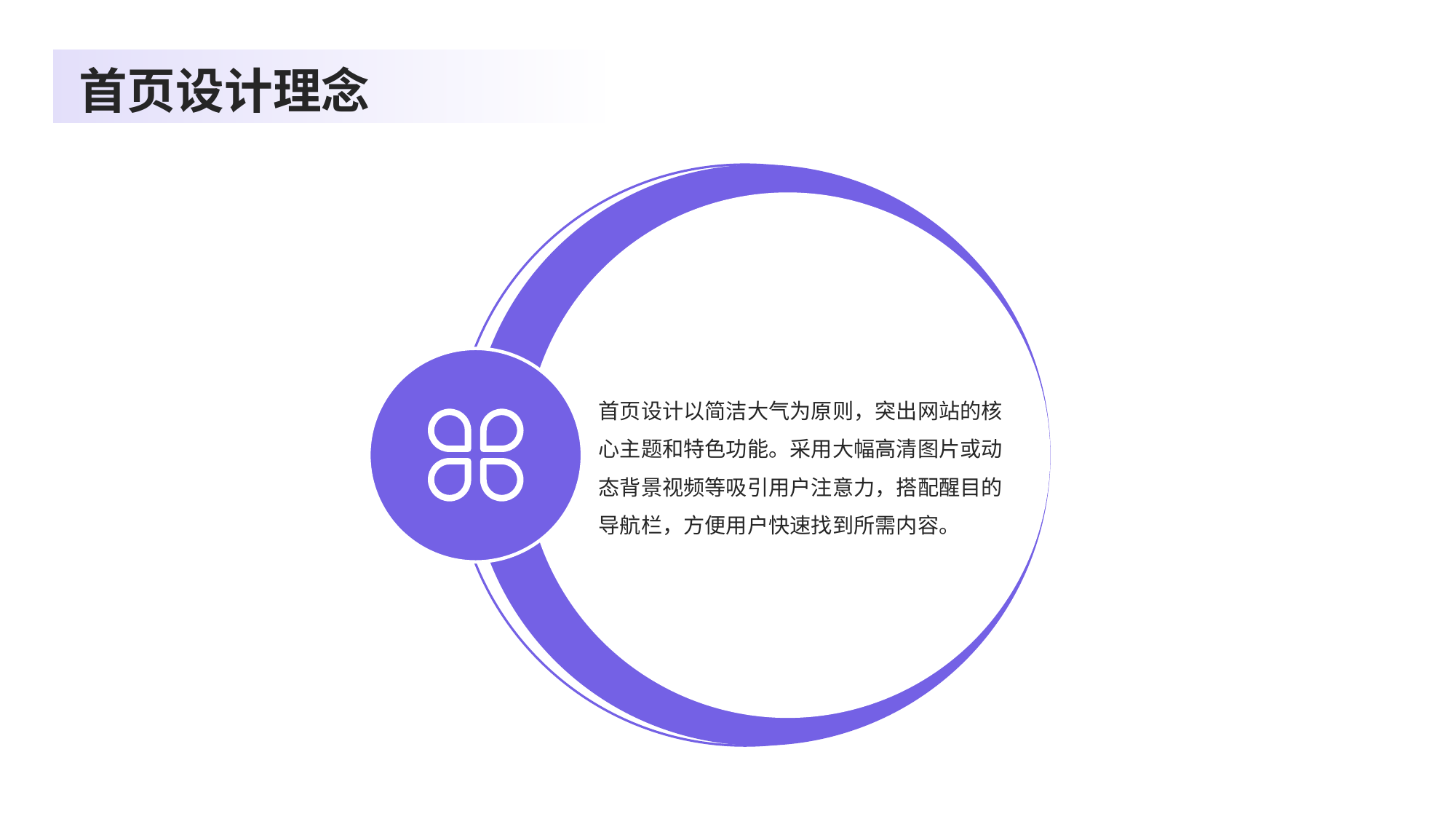

首页设计理念

首页设计以简洁大气为原则，突出网站的核心主题和特色功能。采用大幅高清图片或动态背景视频等吸引用户注意力，搭配醒目的导航栏，方便用户快速找到所需内容。